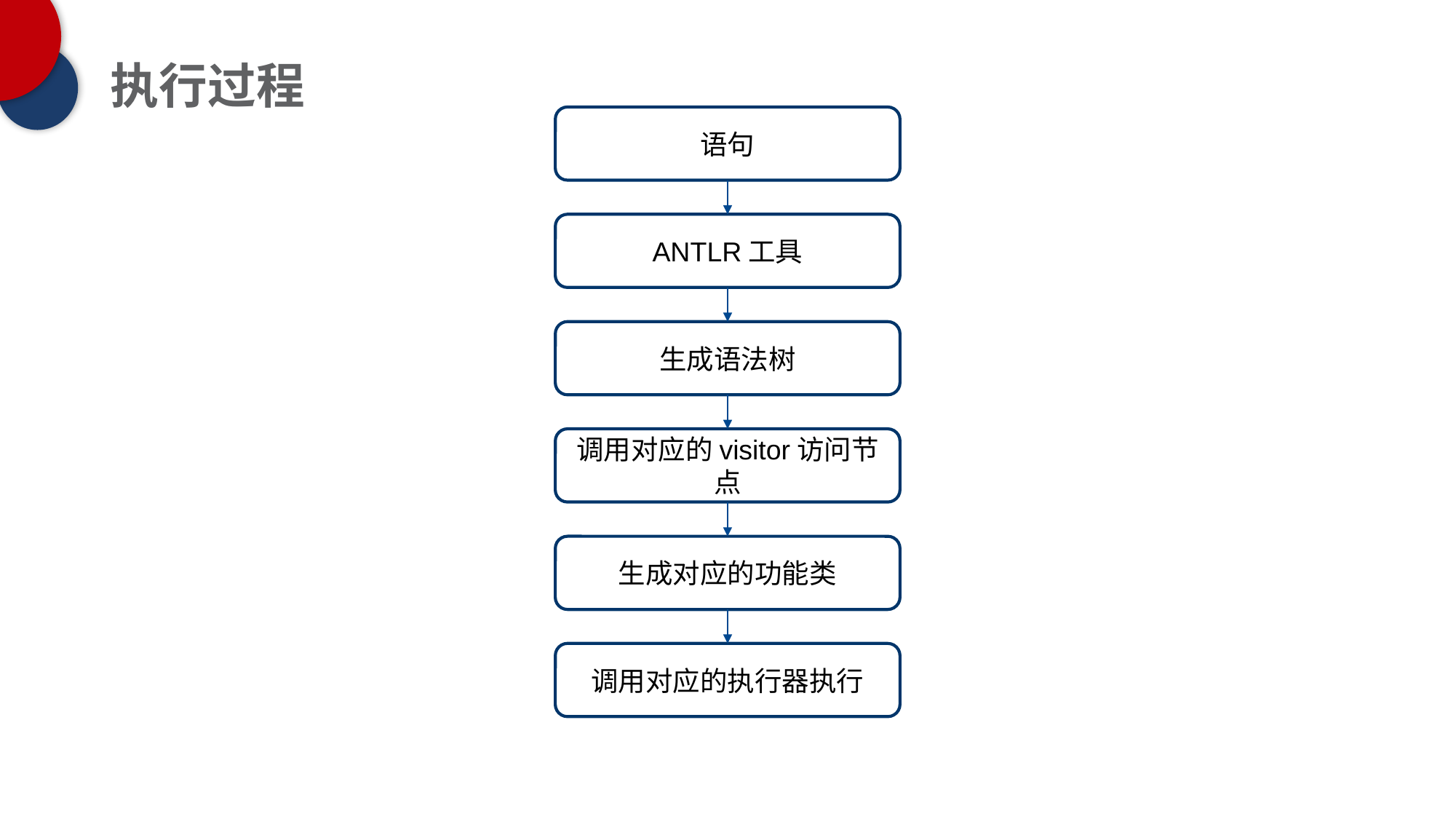

执行过程
语句
ANTLR工具
生成语法树
调用对应的visitor访问节点
生成对应的功能类
调用对应的执行器执行